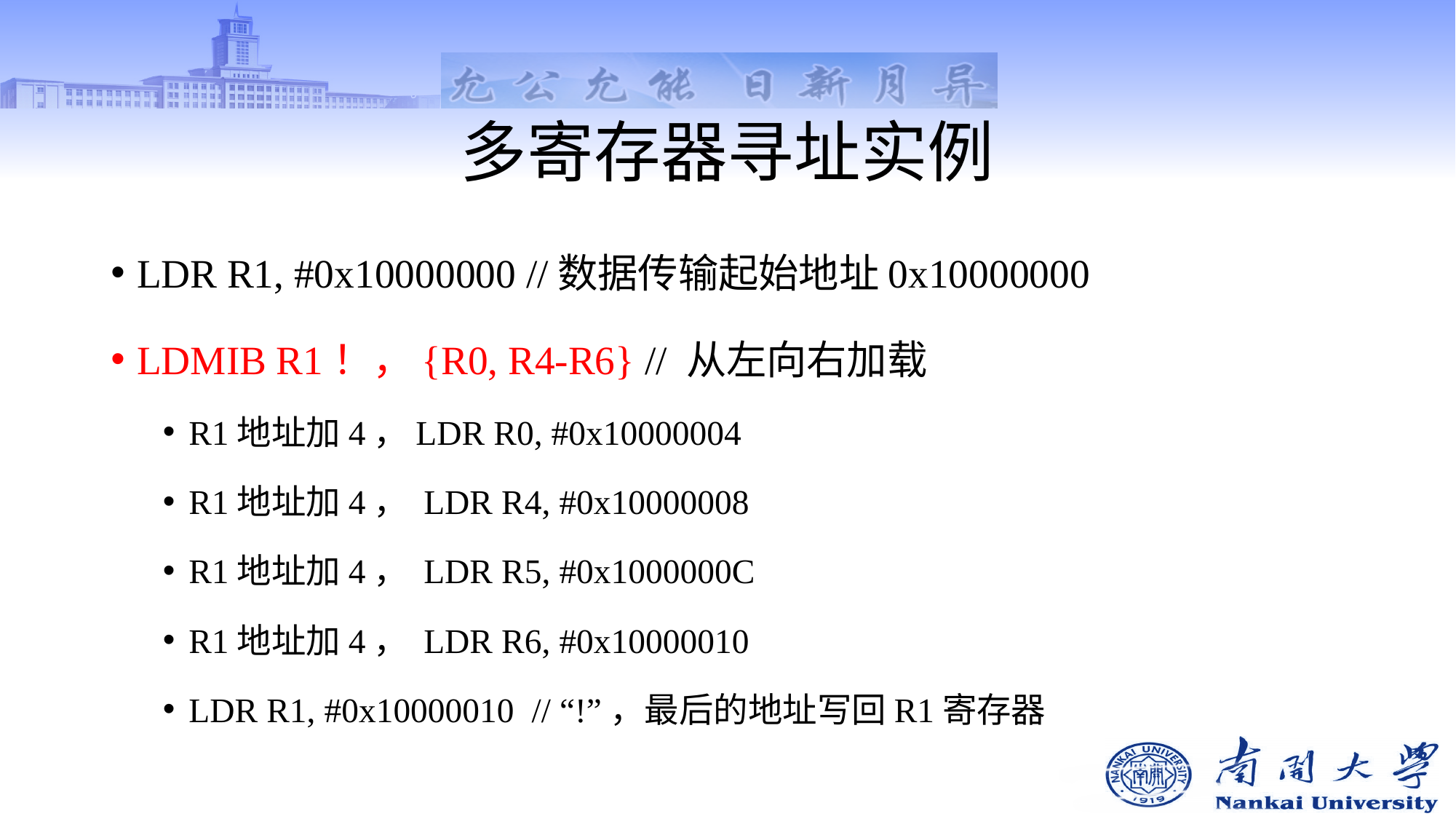

# 多寄存器寻址实例
LDR R1, #0x10000000 //数据传输起始地址0x10000000
LDMIB R1！，{R0, R4-R6} // 从左向右加载
R1地址加4，LDR R0, #0x10000004
R1地址加4， LDR R4, #0x10000008
R1地址加4， LDR R5, #0x1000000C
R1地址加4， LDR R6, #0x10000010
LDR R1, #0x10000010  // “!”，最后的地址写回R1寄存器